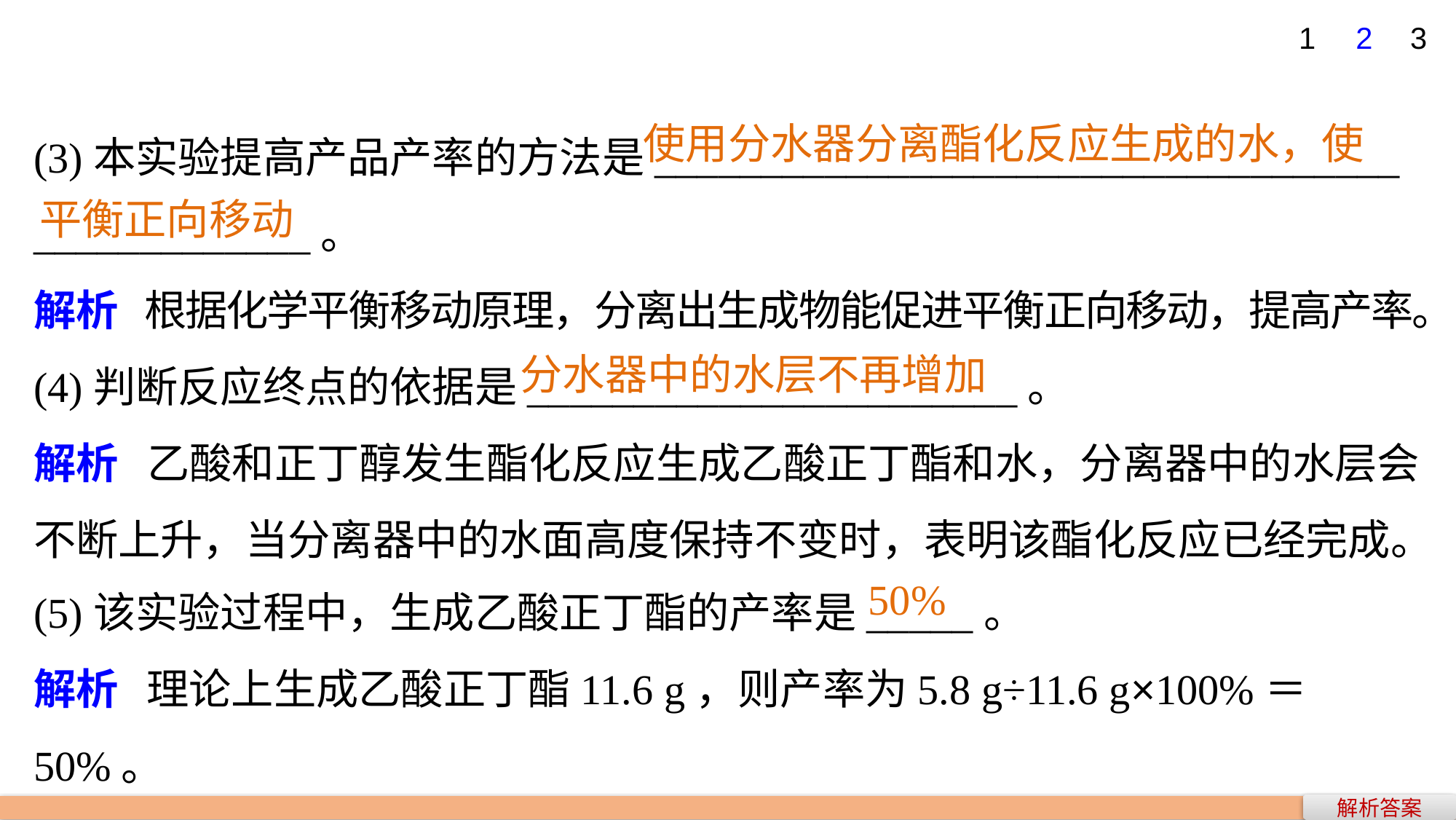

1
2
3
(3)本实验提高产品产率的方法是___________________________________
_____________。
解析   根据化学平衡移动原理，分离出生成物能促进平衡正向移动，提高产率。
(4)判断反应终点的依据是_______________________。
解析   乙酸和正丁醇发生酯化反应生成乙酸正丁酯和水，分离器中的水层会不断上升，当分离器中的水面高度保持不变时，表明该酯化反应已经完成。
使用分水器分离酯化反应生成的水，使
平衡正向移动
分水器中的水层不再增加
(5)该实验过程中，生成乙酸正丁酯的产率是_____。
解析   理论上生成乙酸正丁酯11.6 g，则产率为5.8 g÷11.6 g×100%＝50%。
50%
解析答案